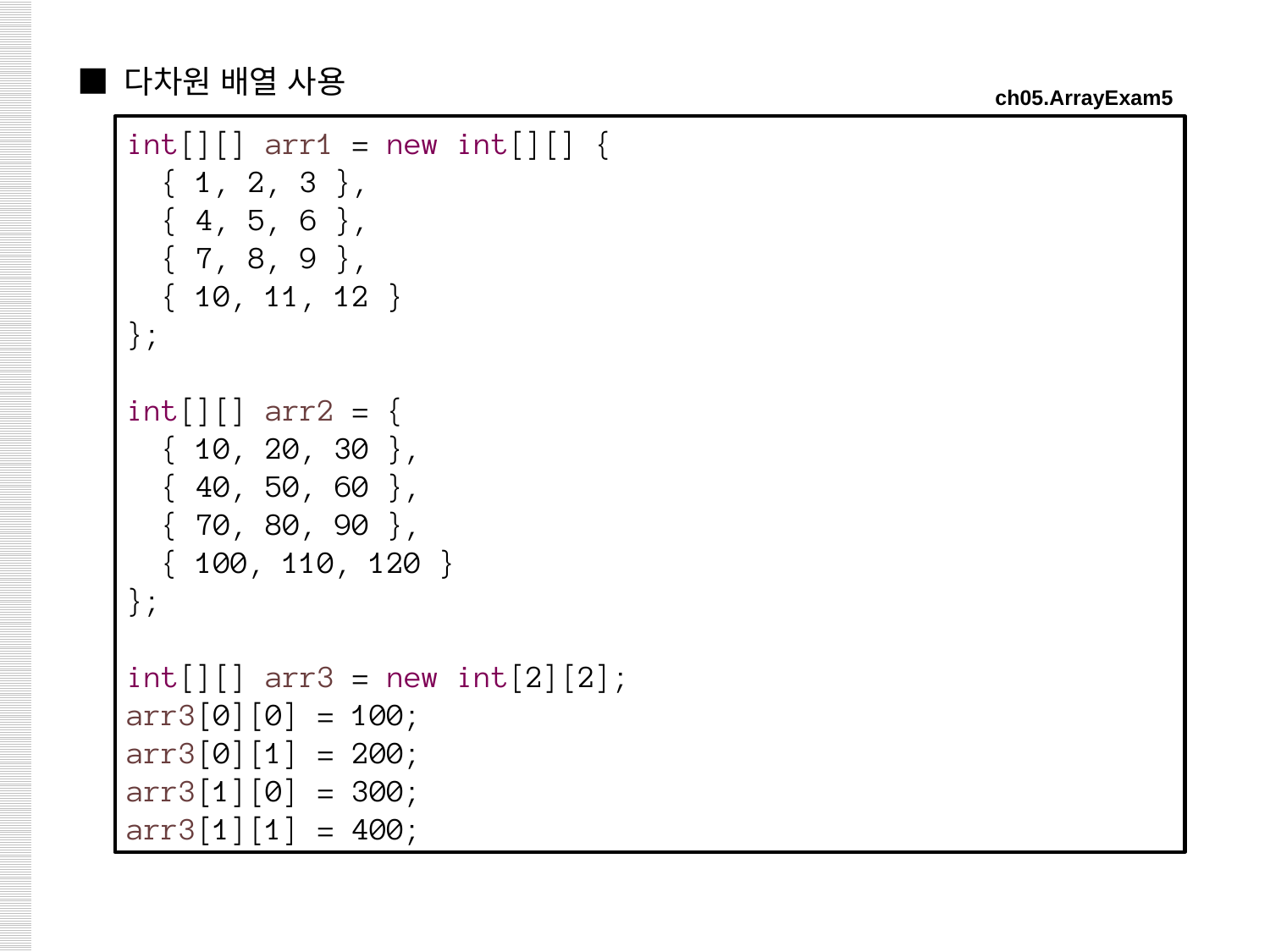

■ 다차원 배열 사용
ch05.ArrayExam5
int[][] arr1 = new int[][] {
  { 1, 2, 3 },
  { 4, 5, 6 },
  { 7, 8, 9 },
  { 10, 11, 12 }
};

int[][] arr2 = {
  { 10, 20, 30 },
  { 40, 50, 60 },
  { 70, 80, 90 },
  { 100, 110, 120 }
};

int[][] arr3 = new int[2][2];
arr3[0][0] = 100;
arr3[0][1] = 200;
arr3[1][0] = 300;
arr3[1][1] = 400;